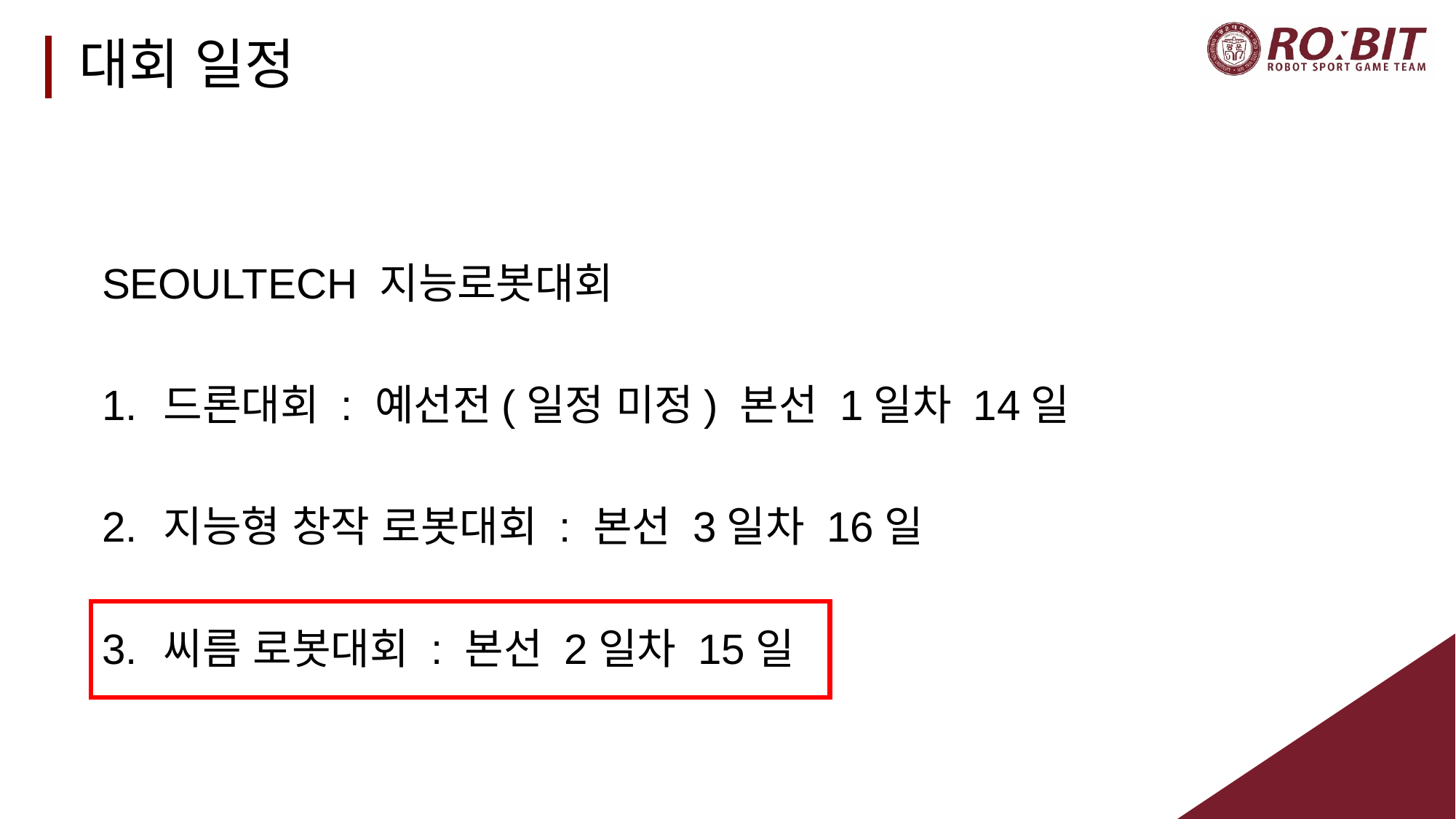

# 대회 일정
SEOULTECH 지능로봇대회

드론대회 : 예선전(일정 미정) 본선 1일차 14일

지능형 창작 로봇대회 : 본선 3일차 16일

씨름 로봇대회 : 본선 2일차 15일